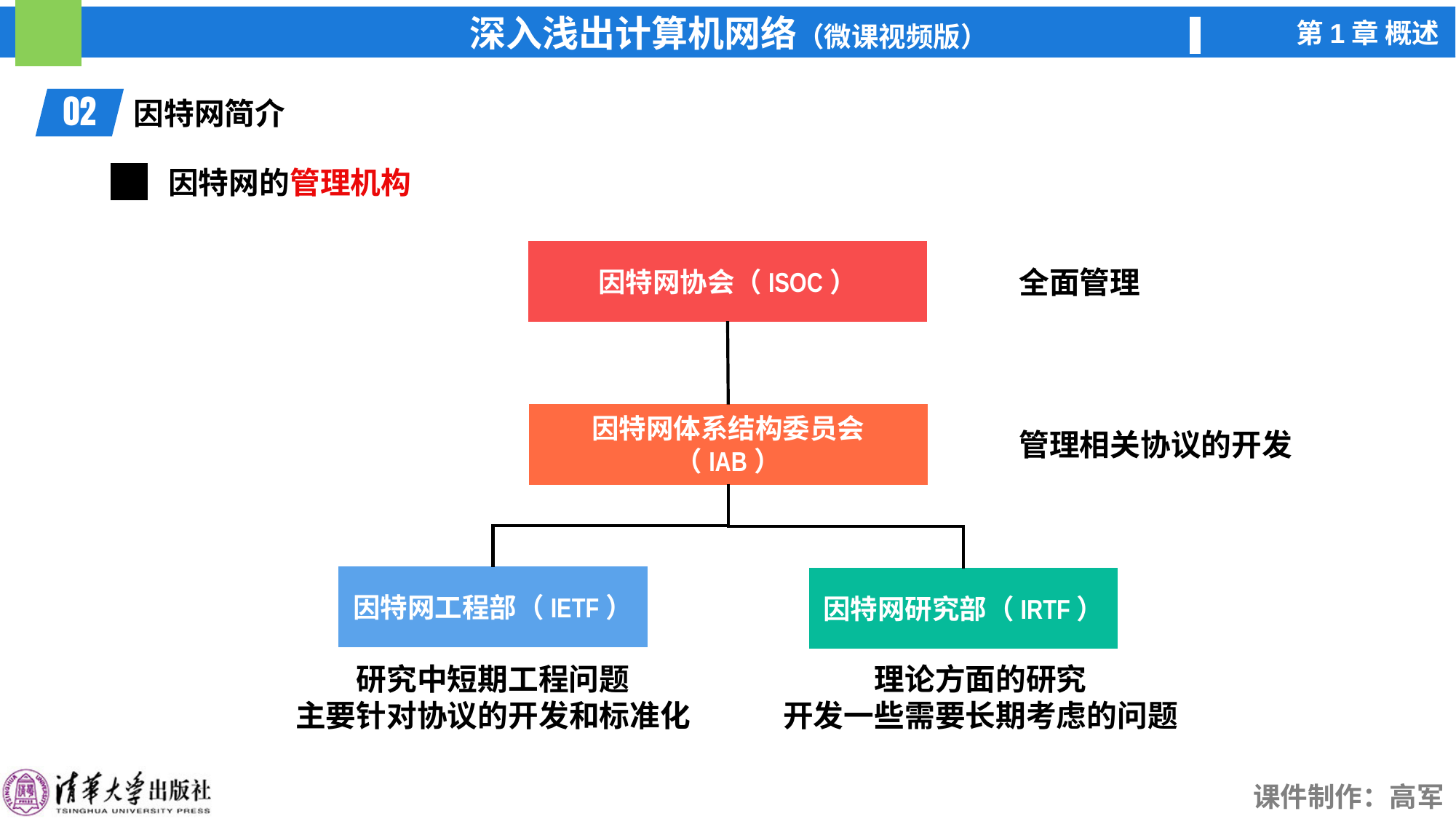

02
因特网简介
因特网的管理机构

因特网协会（ISOC）
全面管理
因特网体系结构委员会（IAB）
管理相关协议的开发
因特网工程部（IETF）
因特网研究部（IRTF）
研究中短期工程问题
主要针对协议的开发和标准化
理论方面的研究
开发一些需要长期考虑的问题